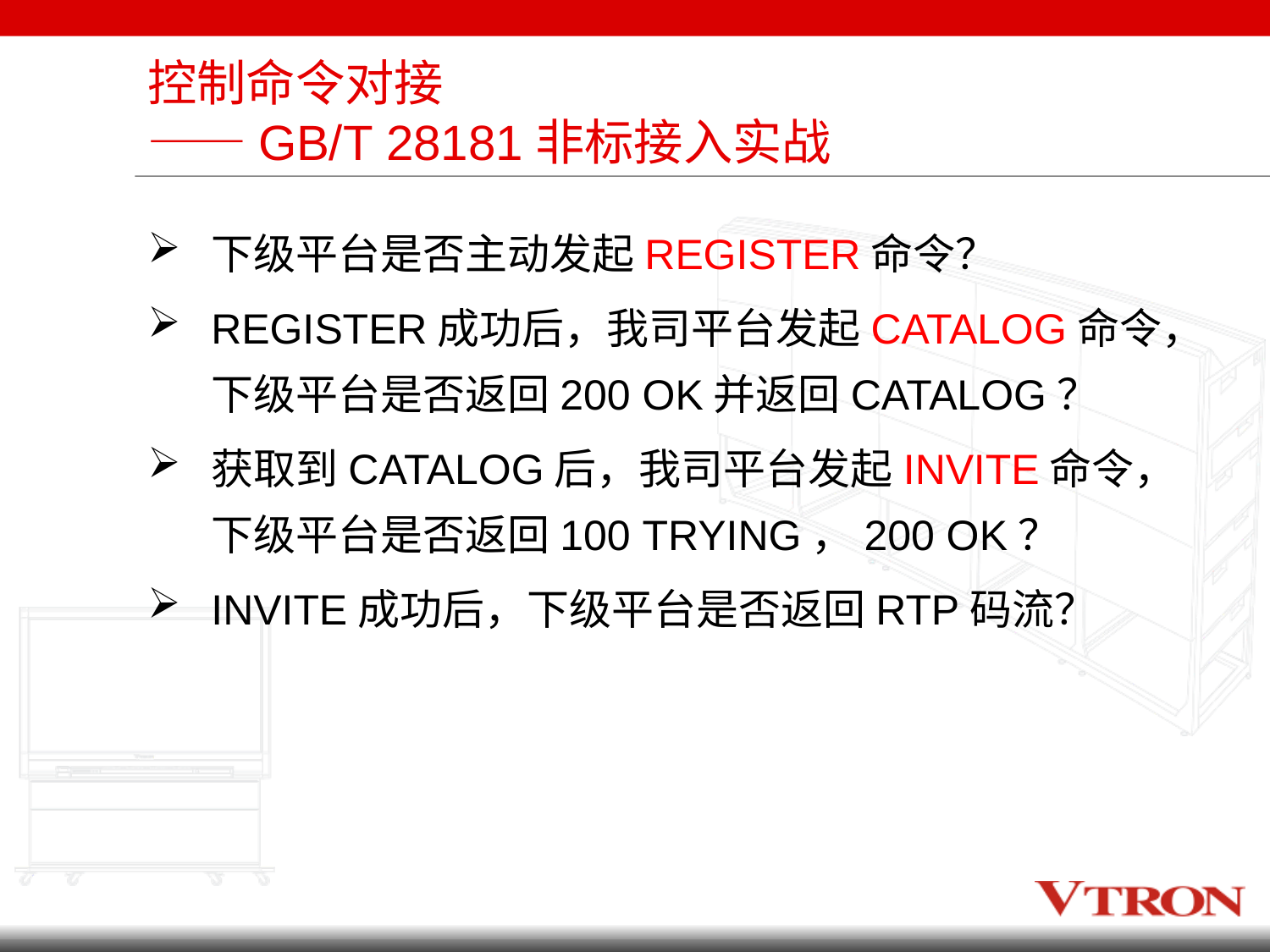

# 控制命令对接 ——GB/T 28181非标接入实战
下级平台是否主动发起REGISTER命令？
REGISTER成功后，我司平台发起CATALOG命令，下级平台是否返回200 OK并返回CATALOG？
获取到CATALOG后，我司平台发起INVITE命令，下级平台是否返回100 TRYING，200 OK？
INVITE成功后，下级平台是否返回RTP码流？